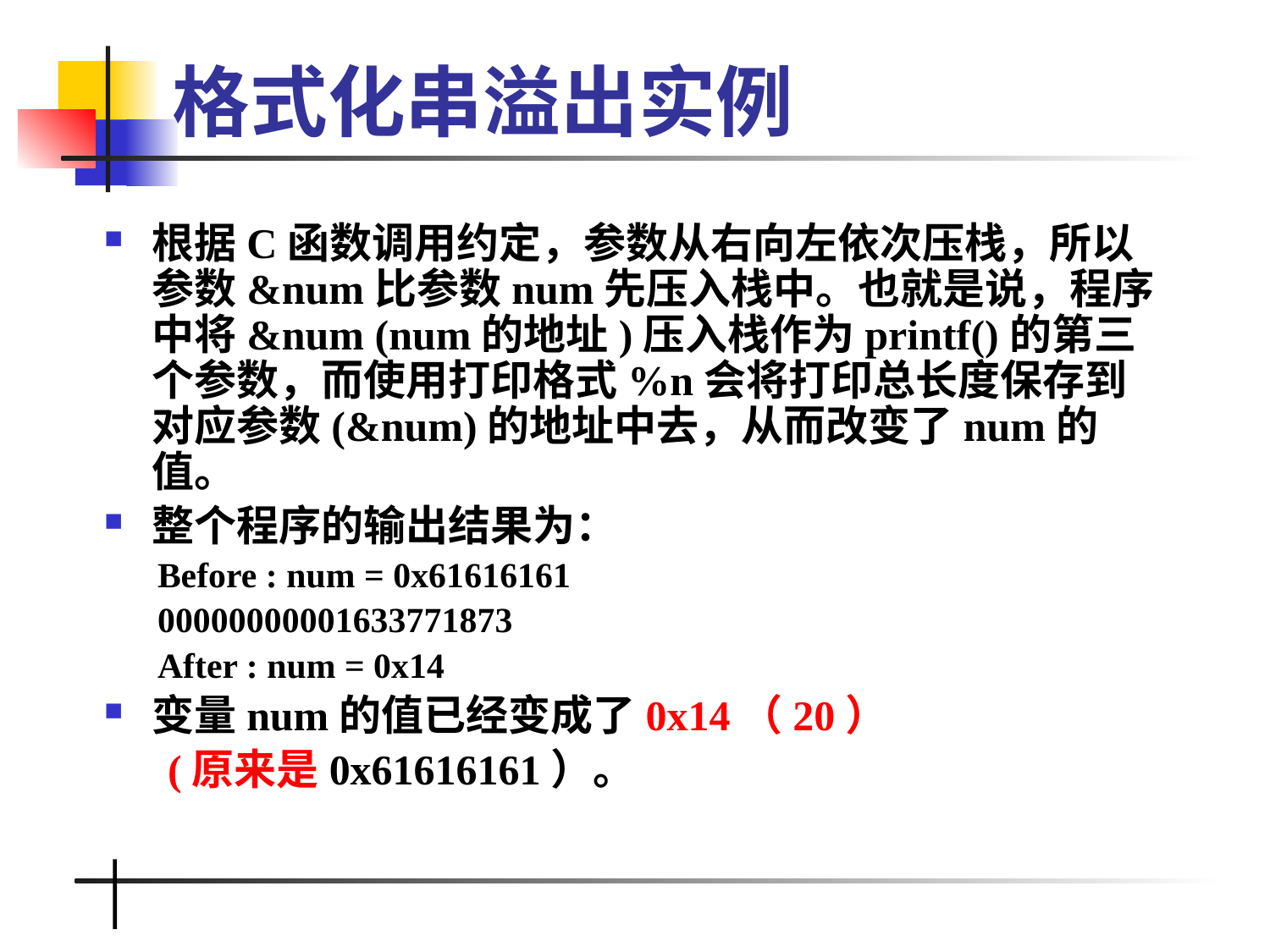

# 格式化串溢出实例
根据C函数调用约定，参数从右向左依次压栈，所以参数&num比参数num先压入栈中。也就是说，程序中将&num (num的地址)压入栈作为printf()的第三个参数，而使用打印格式%n会将打印总长度保存到对应参数(&num)的地址中去，从而改变了num的值。
整个程序的输出结果为：
      Before : num = 0x61616161
      00000000001633771873
      After : num = 0x14
变量num的值已经变成了0x14（20）
      (原来是0x61616161）。